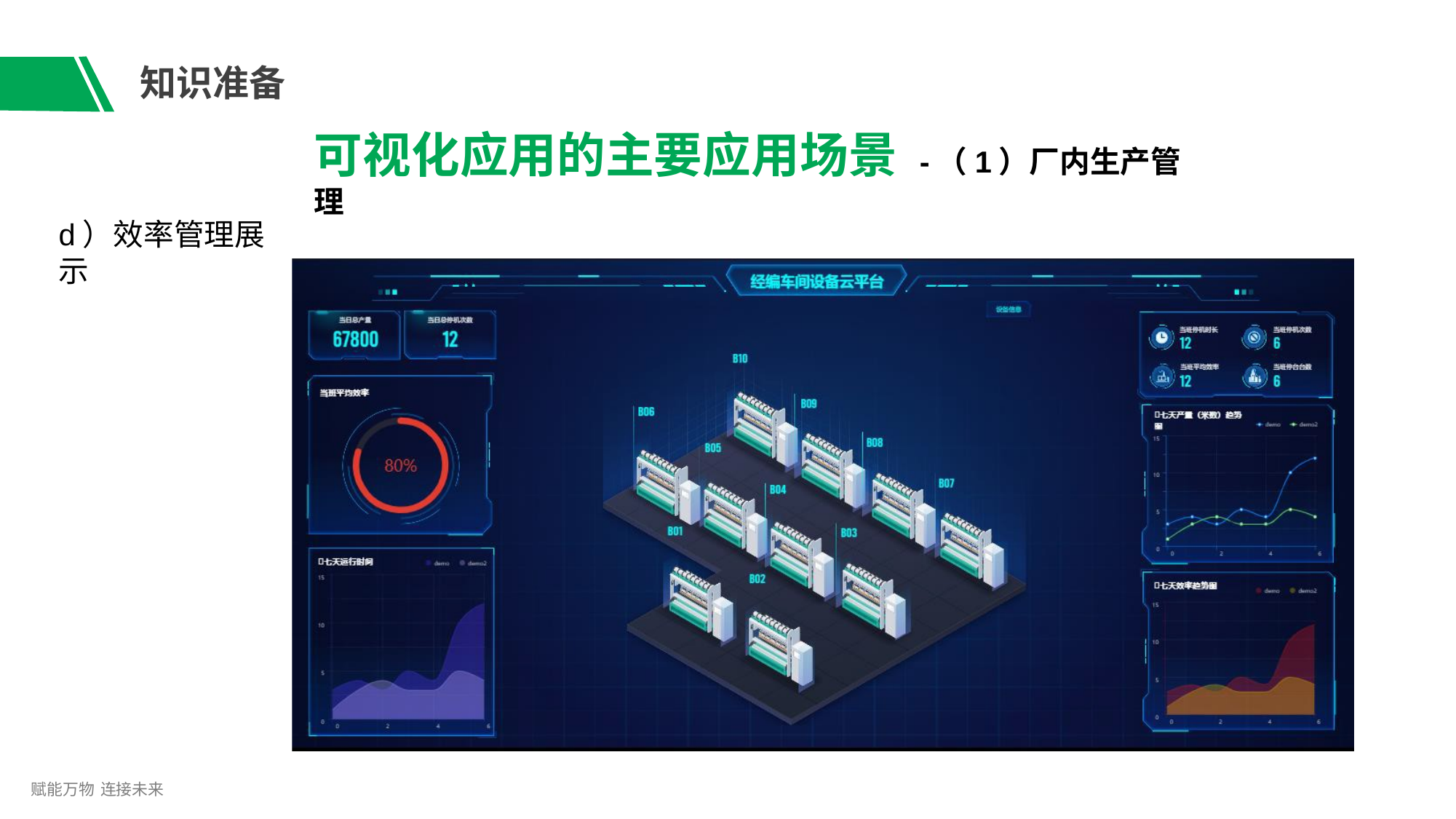

# 知识准备
可视化应用的主要应用场景 -（1）厂内生产管理
d）效率管理展示

赋能万物 连接未来